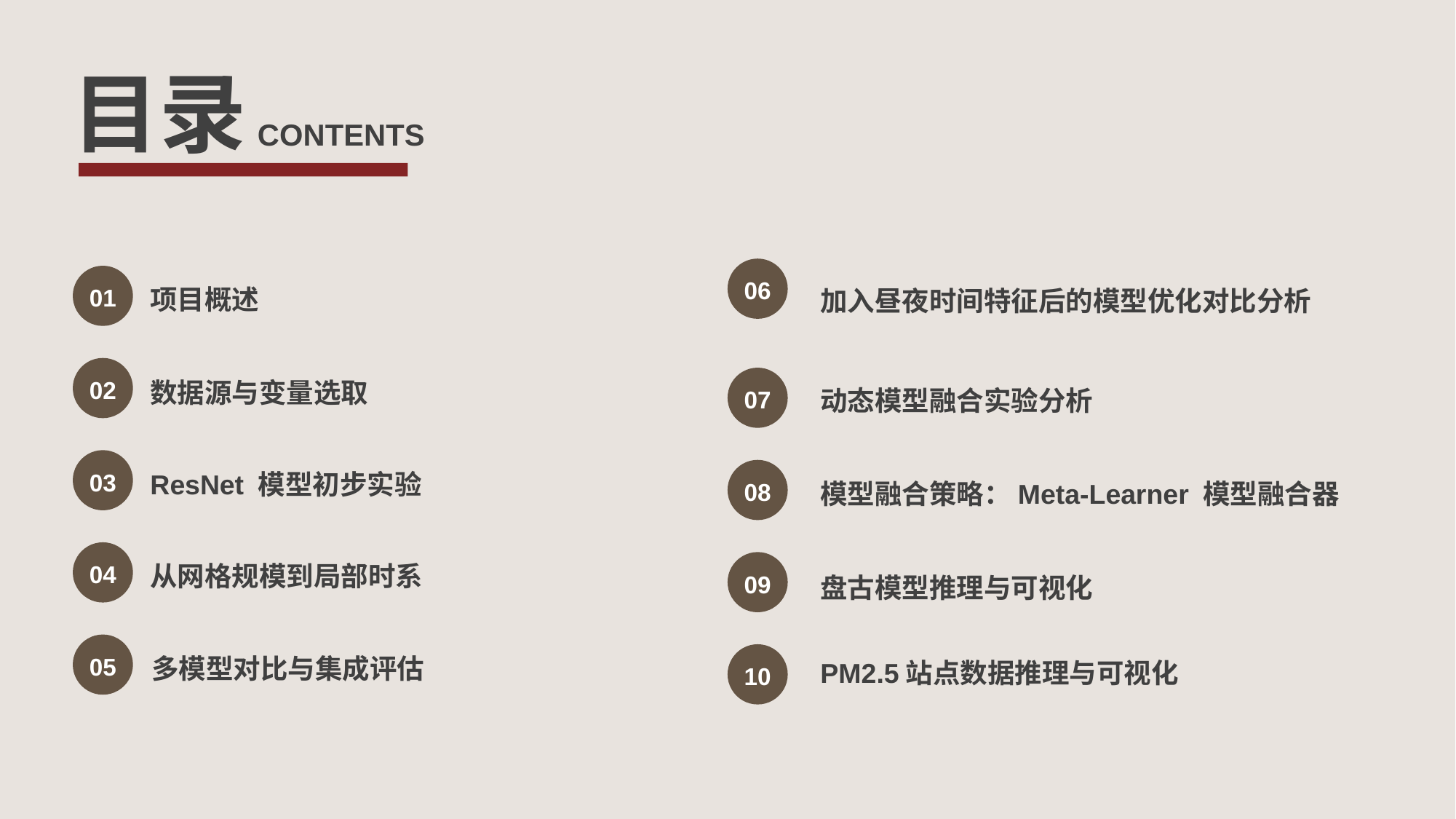

目录
CONTENTS
项目概述
加入昼夜时间特征后的模型优化对比分析
06
01
数据源与变量选取
02
动态模型融合实验分析
07
ResNet 模型初步实验
03
模型融合策略：Meta-Learner 模型融合器
08
从网格规模到局部时系
04
盘古模型推理与可视化
09
多模型对比与集成评估
PM2.5站点数据推理与可视化
05
10